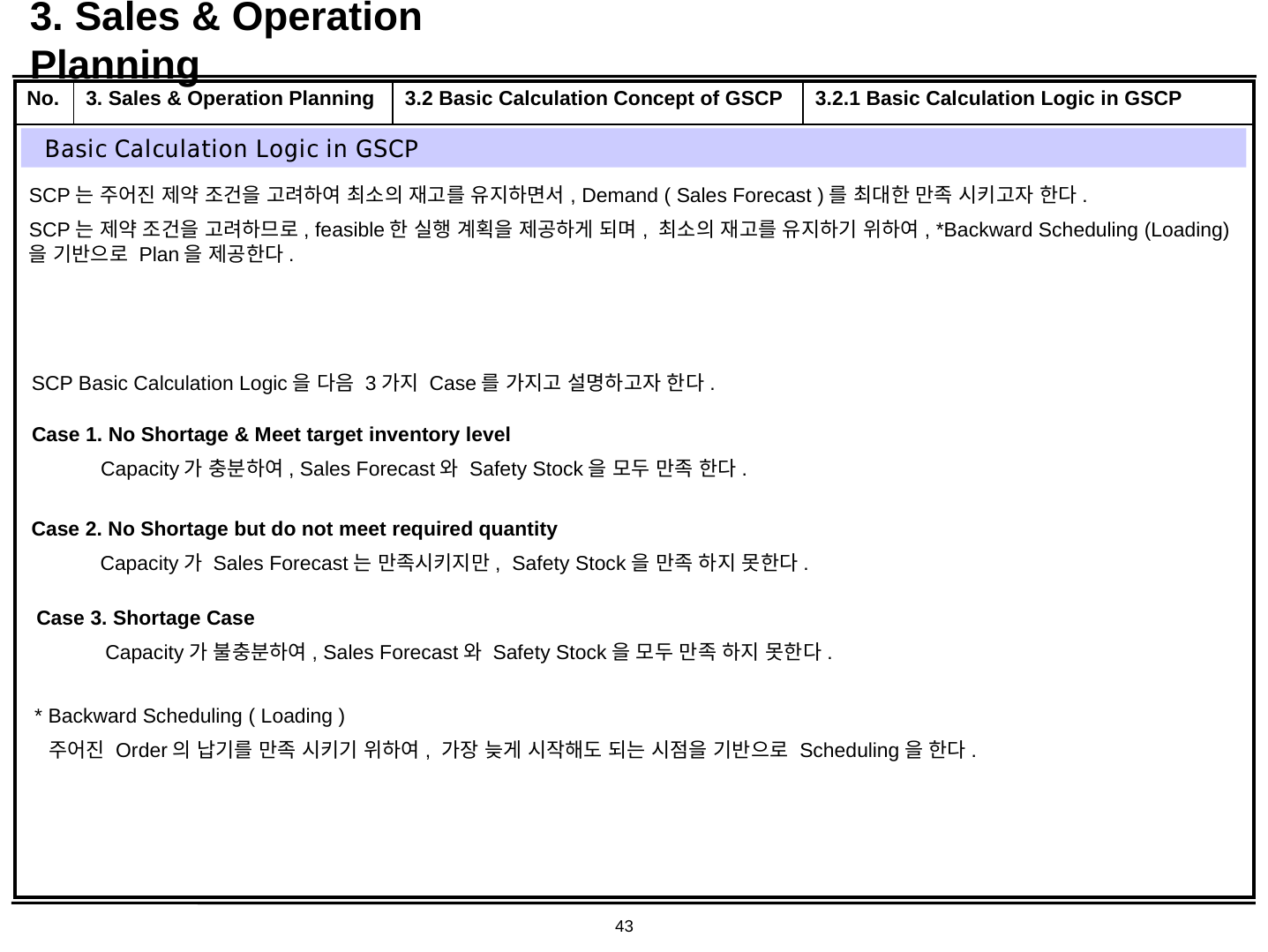

# 3. Sales & Operation Planning
| No. | 3. Sales & Operation Planning | 3.2 Basic Calculation Concept of GSCP | 3.2.1 Basic Calculation Logic in GSCP |
| --- | --- | --- | --- |
|  |  |  |  |
Basic Calculation Logic in GSCP
SCP는 주어진 제약 조건을 고려하여 최소의 재고를 유지하면서, Demand ( Sales Forecast )를 최대한 만족 시키고자 한다.
SCP는 제약 조건을 고려하므로, feasible한 실행 계획을 제공하게 되며, 최소의 재고를 유지하기 위하여, *Backward Scheduling (Loading) 을 기반으로 Plan을 제공한다.
SCP Basic Calculation Logic을 다음 3가지 Case를 가지고 설명하고자 한다.
Case 1. No Shortage & Meet target inventory level
            Capacity가 충분하여, Sales Forecast와 Safety Stock을 모두 만족 한다.
Case 2. No Shortage but do not meet required quantity
            Capacity가 Sales Forecast는 만족시키지만,  Safety Stock을 만족 하지 못한다.
Case 3. Shortage Case
            Capacity가 불충분하여, Sales Forecast와 Safety Stock을 모두 만족 하지 못한다.
* Backward Scheduling ( Loading )
  주어진 Order의 납기를 만족 시키기 위하여, 가장 늦게 시작해도 되는 시점을 기반으로 Scheduling을 한다.
43